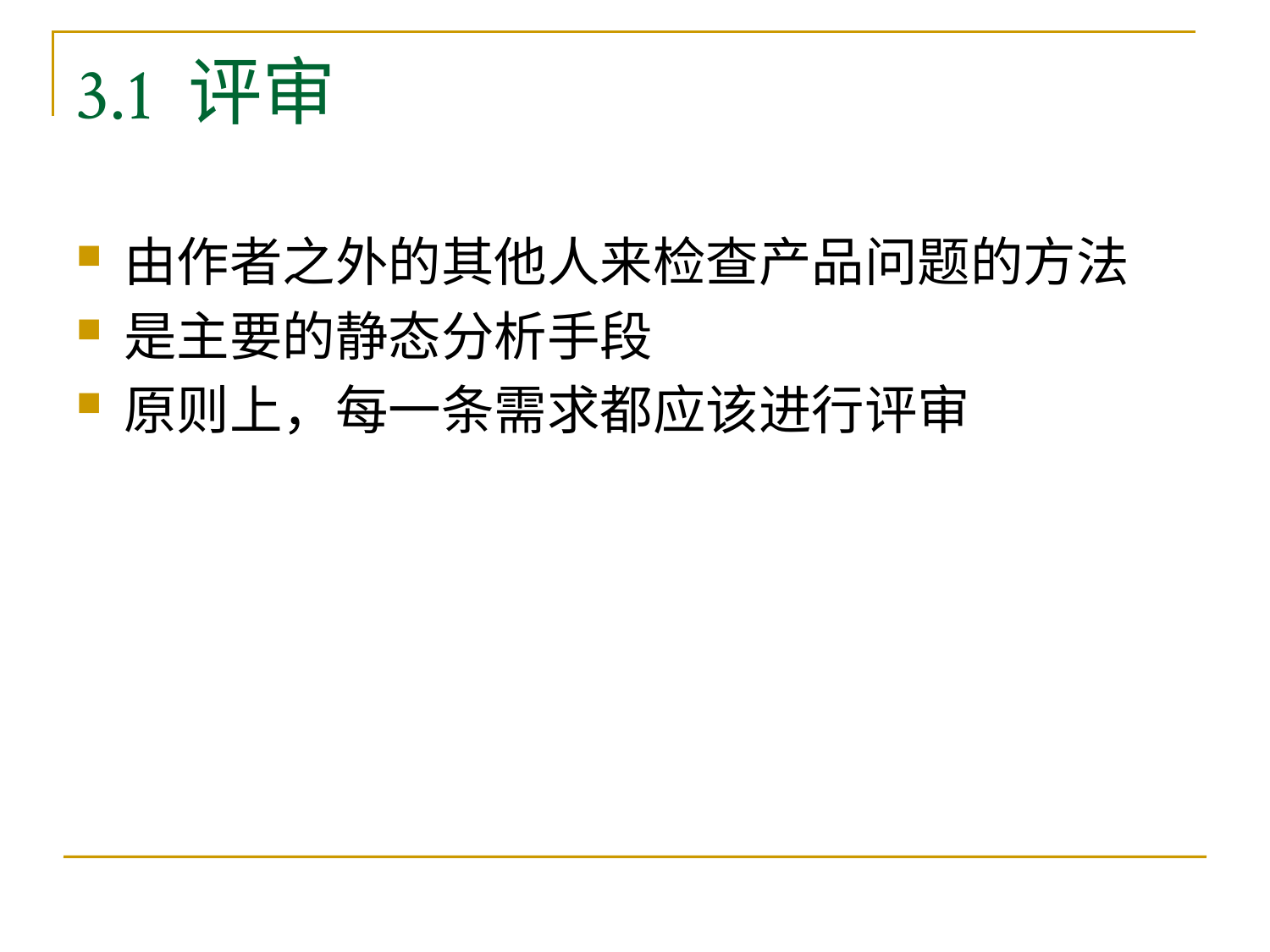

# 3.1 评审
由作者之外的其他人来检查产品问题的方法
是主要的静态分析手段
原则上，每一条需求都应该进行评审